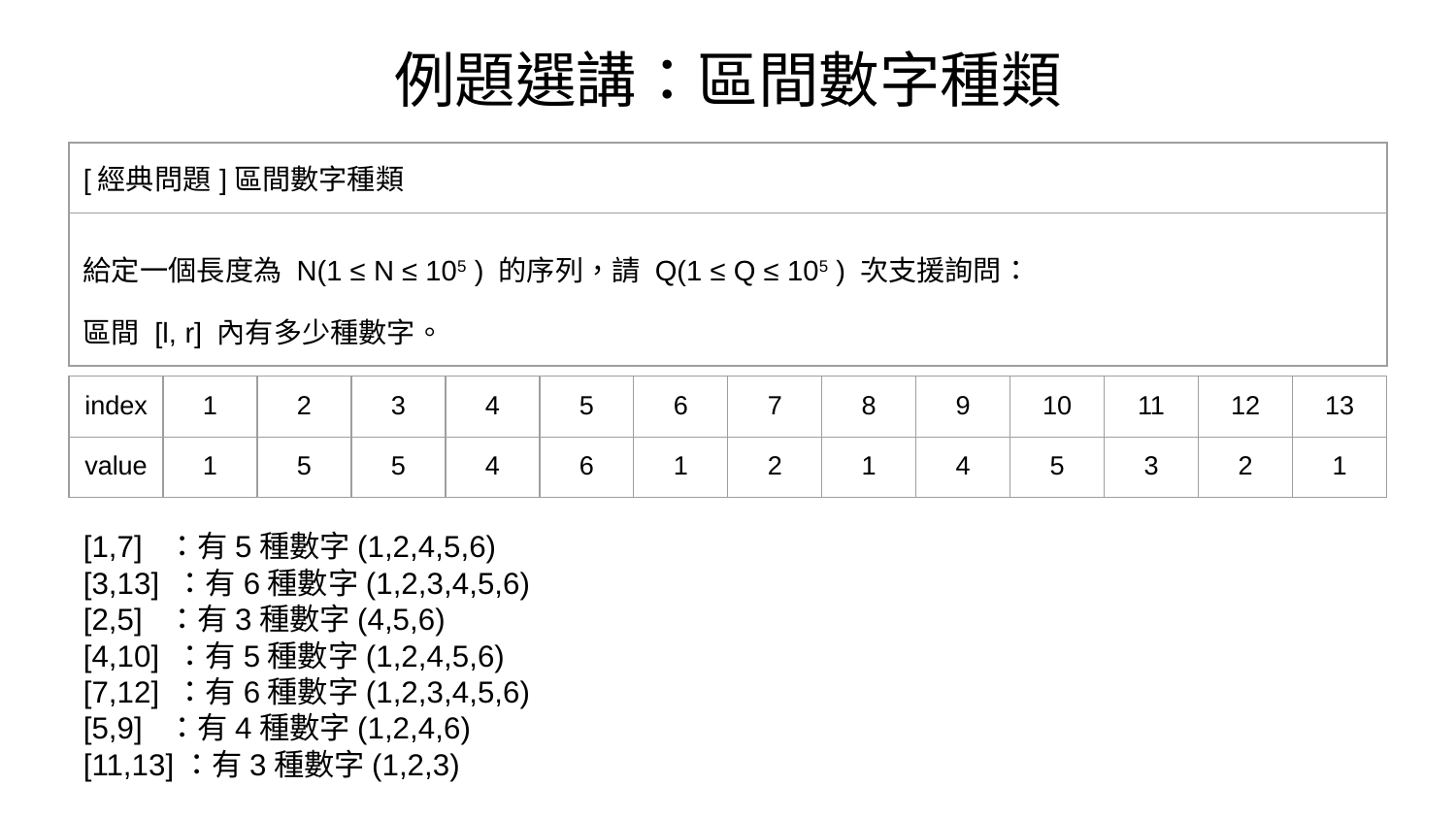

例題選講：區間數字種類
| [經典問題]區間數字種類 |
| --- |
| 給定⼀個⻑度為 N(1 ≤ N ≤ 105 ) 的序列，請 Q(1 ≤ Q ≤ 105 ) 次⽀援詢問： 區間 [l, r] 內有多少種數字。 |
| index | 1 | 2 | 3 | 4 | 5 | 6 | 7 | 8 | 9 | 10 | 11 | 12 | 13 |
| --- | --- | --- | --- | --- | --- | --- | --- | --- | --- | --- | --- | --- | --- |
| value | 1 | 5 | 5 | 4 | 6 | 1 | 2 | 1 | 4 | 5 | 3 | 2 | 1 |
[1,7]  ：有5種數字(1,2,4,5,6)
[3,13] ：有6種數字(1,2,3,4,5,6)
[2,5]  ：有3種數字(4,5,6)
[4,10] ：有5種數字(1,2,4,5,6)
[7,12] ：有6種數字(1,2,3,4,5,6)
[5,9]  ：有4種數字(1,2,4,6)
[11,13]：有3種數字(1,2,3)